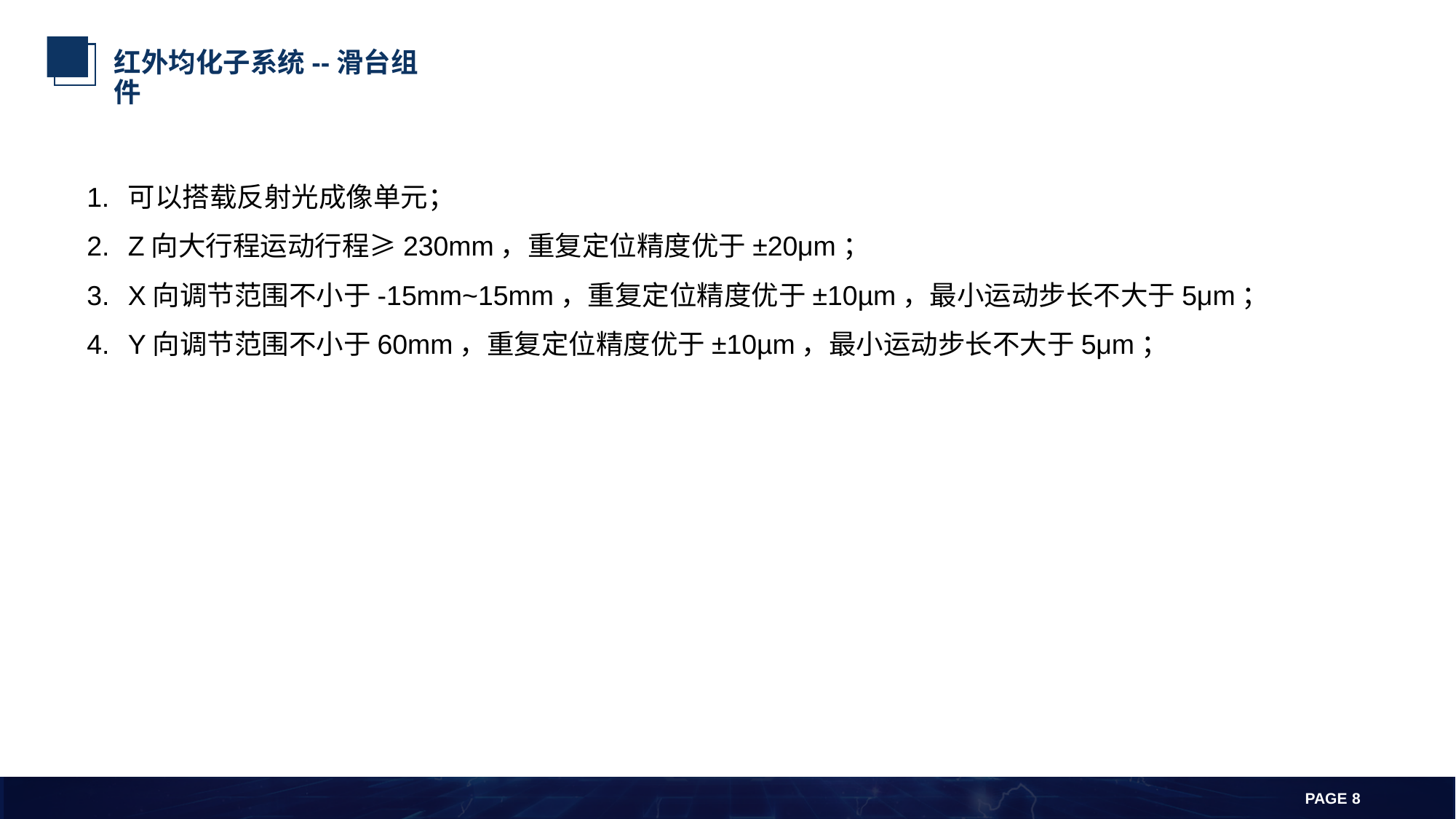

红外均化子系统--滑台组件
可以搭载反射光成像单元；
Z向大行程运动行程≥230mm，重复定位精度优于±20μm；
X向调节范围不小于-15mm~15mm，重复定位精度优于±10µm，最小运动步长不大于5μm；
Y向调节范围不小于60mm，重复定位精度优于±10µm，最小运动步长不大于5μm；